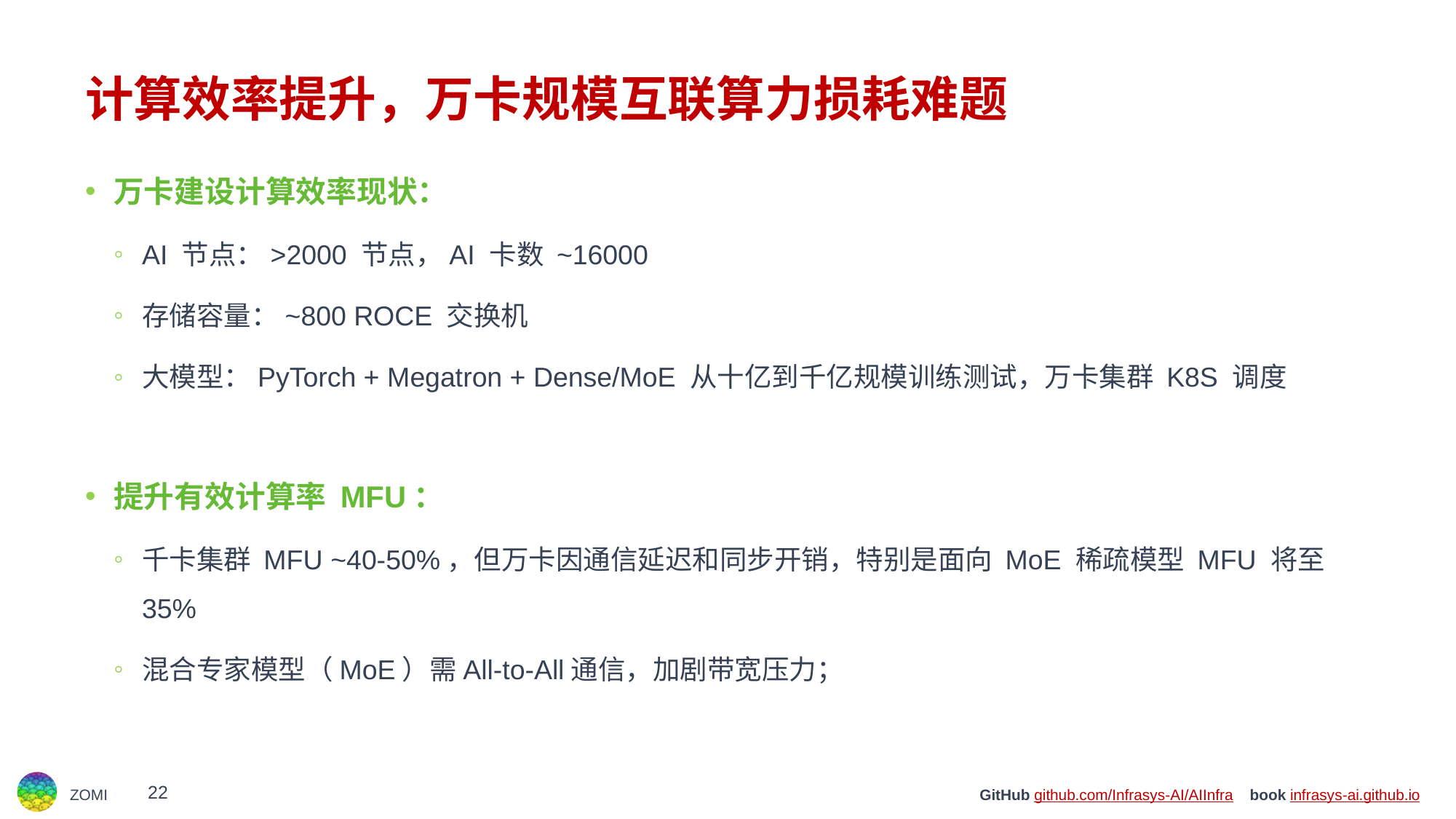

# 计算效率提升，万卡规模互联算力损耗难题
万卡建设计算效率现状：
AI 节点：>2000 节点，AI 卡数 ~16000
存储容量：~800 ROCE 交换机
大模型：PyTorch + Megatron + Dense/MoE 从十亿到千亿规模训练测试，万卡集群 K8S 调度

提升有效计算率 MFU：
千卡集群 MFU ~40-50%，但万卡因通信延迟和同步开销，特别是面向 MoE 稀疏模型 MFU 将至 35%
混合专家模型（MoE）需All-to-All通信，加剧带宽压力；